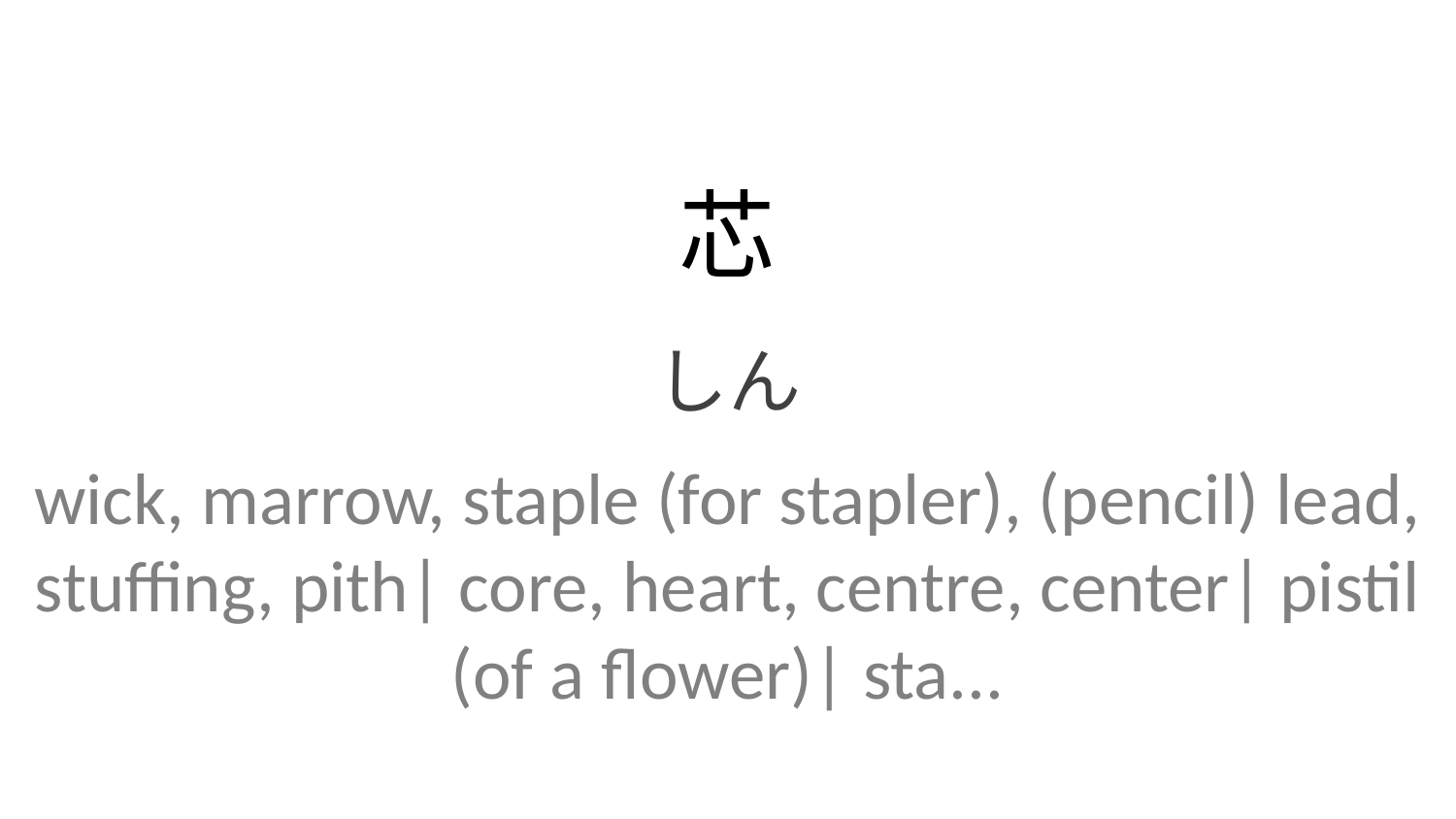

芯

しん
wick, marrow, staple (for stapler), (pencil) lead, stuffing, pith| core, heart, centre, center| pistil (of a flower)| sta...